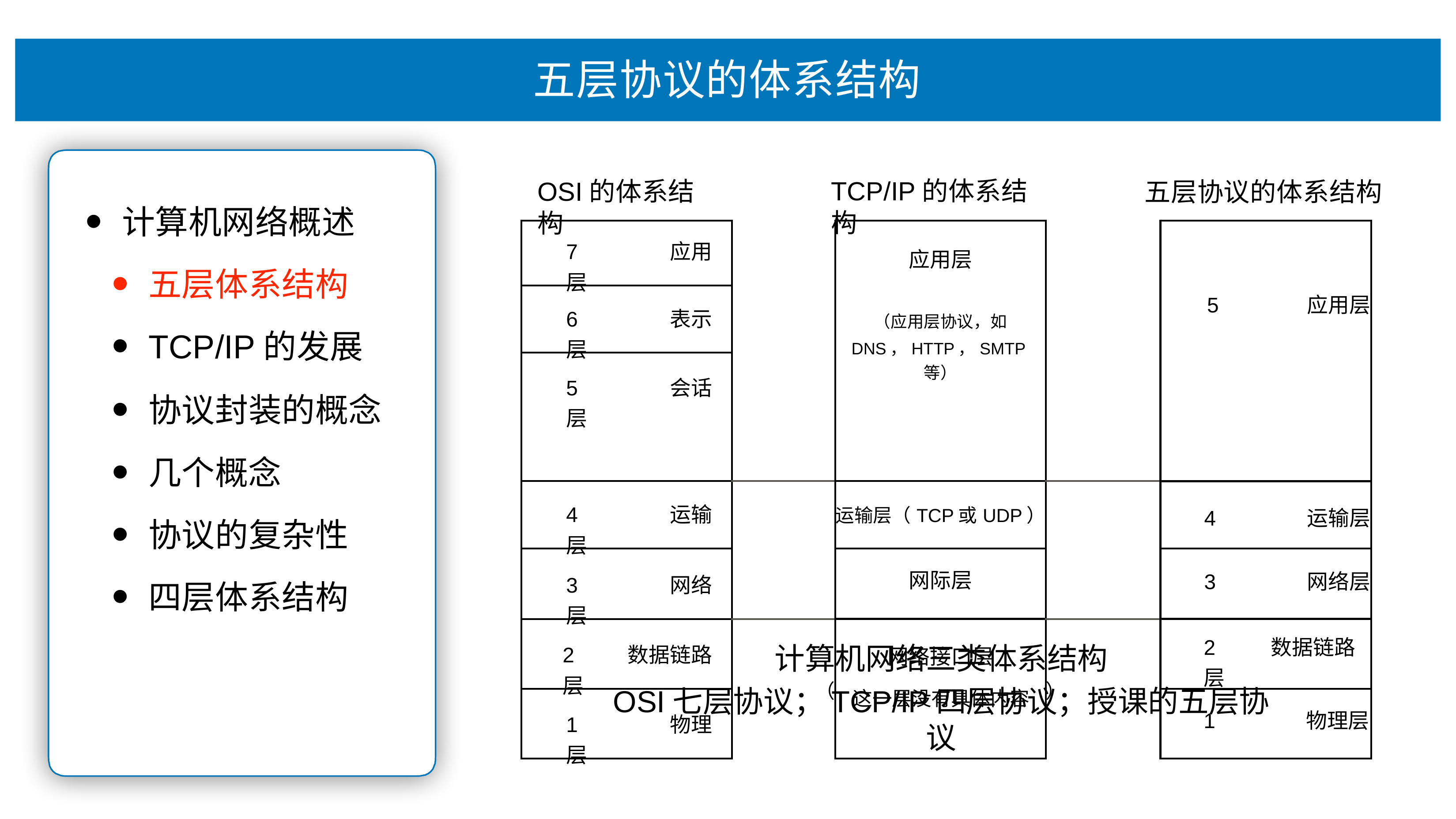

# 五层协议的体系结构

TCP/IP的体系结构
OSI的体系结构
五层协议的体系结构
计算机⽹络概述
五层体系结构
TCP/IP的发展
协议封装的概念
⼏个概念
协议的复杂性
四层体系结构
| 7 应⽤层 |  | 应⽤层 （应⽤层协议，如 DNS，HTTP，SMTP等） |  | 5 应⽤层 |
| --- | --- | --- | --- | --- |
| 6 表示层 |  |  |  |  |
| 5 会话层 |  |  |  |  |
| 4 运输层 |  | 运输层（TCP或UDP） |  | 4 运输层 |
| 3 ⽹络层 |  | ⽹际层 |  | 3 ⽹络层 |
| 2 数据链路层 | （ | ⽹络接⼝层 这⼀层没有具体内容 | ） | 2 数据链路层 |
| 1 物理层 |  |  |  | 1 物理层 |

计算机⽹络三类体系结构
OSI七层协议；TCP/IP四层协议；授课的五层协议